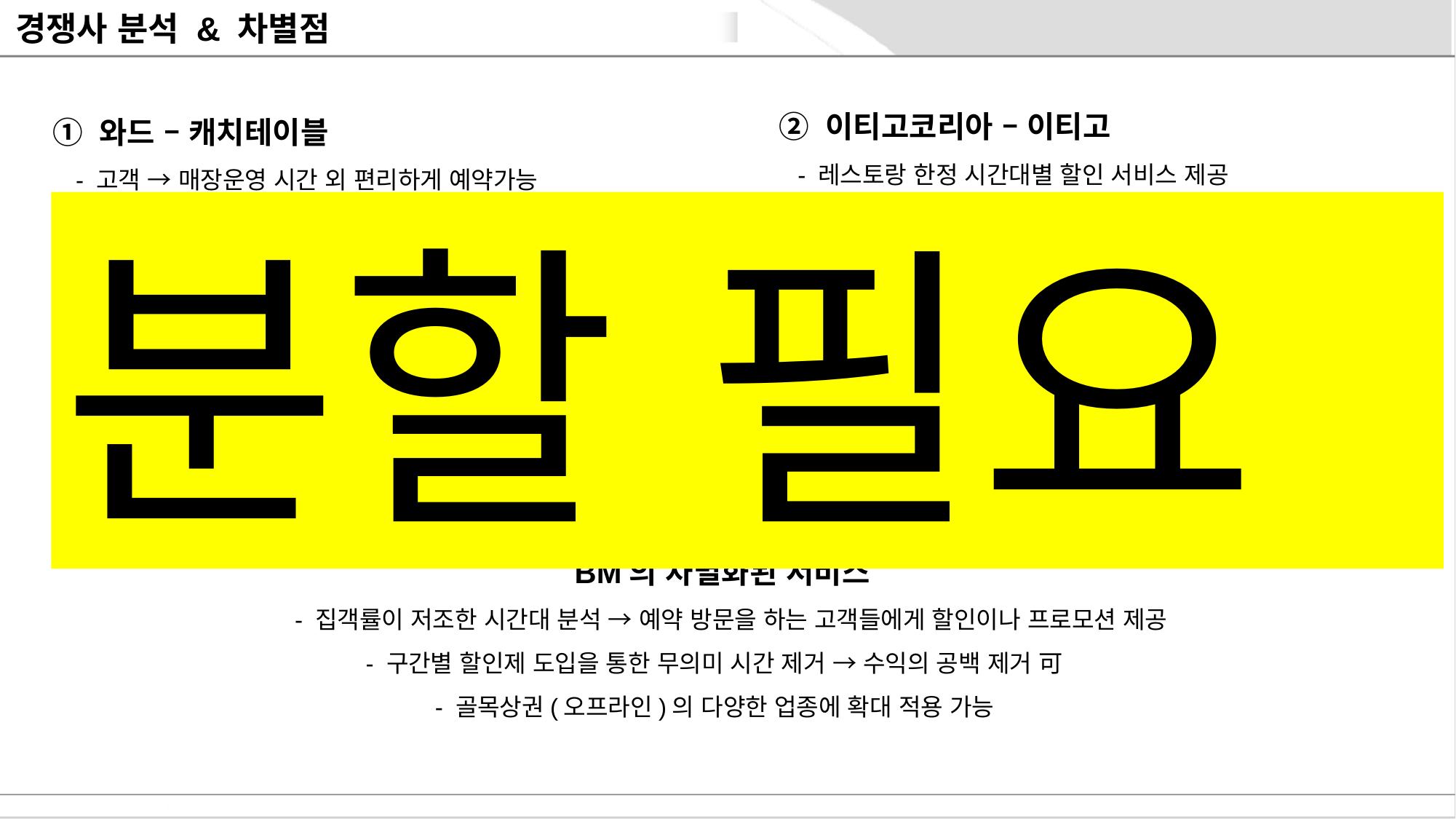

# 경쟁사 분석 & 차별점
  ② 이티고코리아 – 이티고
     - 레스토랑 한정 시간대별 할인 서비스 제공
     - 인원수와 시간 선택 후 시간대별 할인율 확인 가능

  ① 와드 – 캐치테이블
     - 고객 → 매장운영 시간 외 편리하게 예약가능
     - 업주 → 예약 전화 응대 등에 소비되는 Resource 최소화

분할 필요

  BM의 차별화된 서비스
     - 집객률이 저조한 시간대 분석 → 예약 방문을 하는 고객들에게 할인이나 프로모션 제공
- 구간별 할인제 도입을 통한 무의미 시간 제거 → 수익의 공백 제거 可
- 골목상권(오프라인)의 다양한 업종에 확대 적용 가능